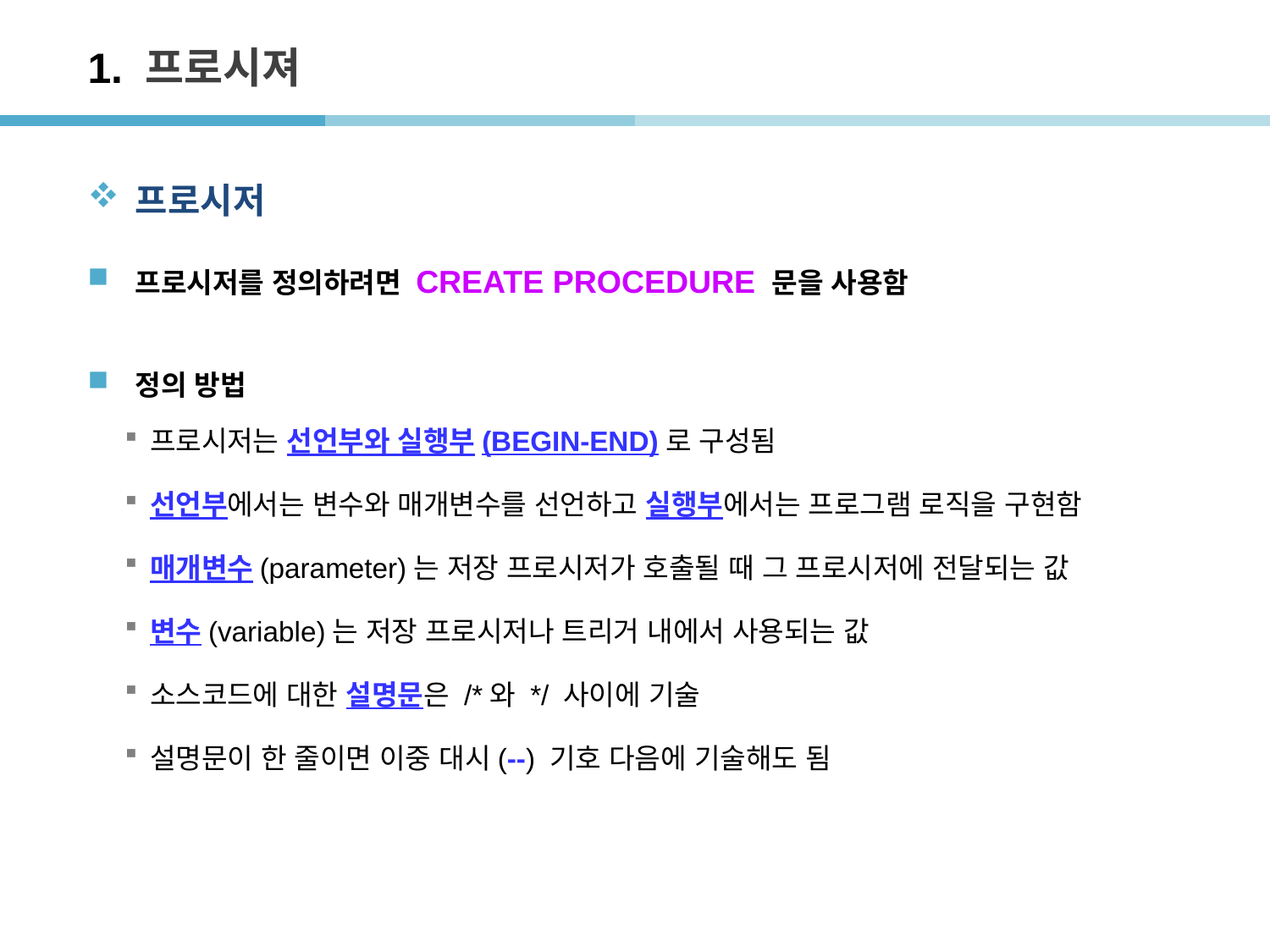

# 1. 프로시져
프로시저
프로시저를 정의하려면 CREATE PROCEDURE 문을 사용함

정의 방법
프로시저는 선언부와 실행부(BEGIN-END)로 구성됨
선언부에서는 변수와 매개변수를 선언하고 실행부에서는 프로그램 로직을 구현함
매개변수(parameter)는 저장 프로시저가 호출될 때 그 프로시저에 전달되는 값
변수(variable)는 저장 프로시저나 트리거 내에서 사용되는 값
소스코드에 대한 설명문은 /*와 */ 사이에 기술
설명문이 한 줄이면 이중 대시(--) 기호 다음에 기술해도 됨